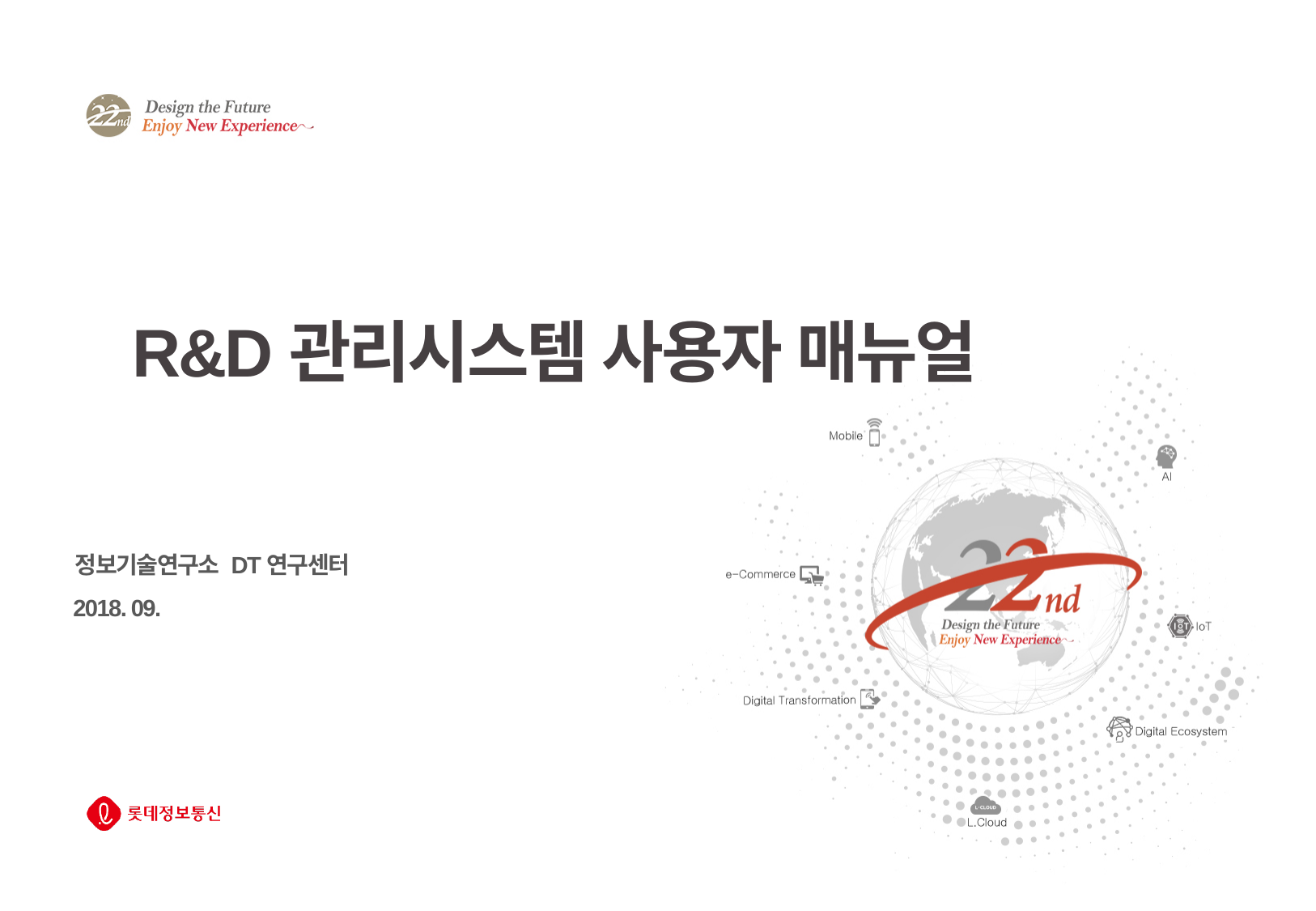

R&D관리시스템 사용자 매뉴얼
정보기술연구소 DT연구센터
2018. 09.